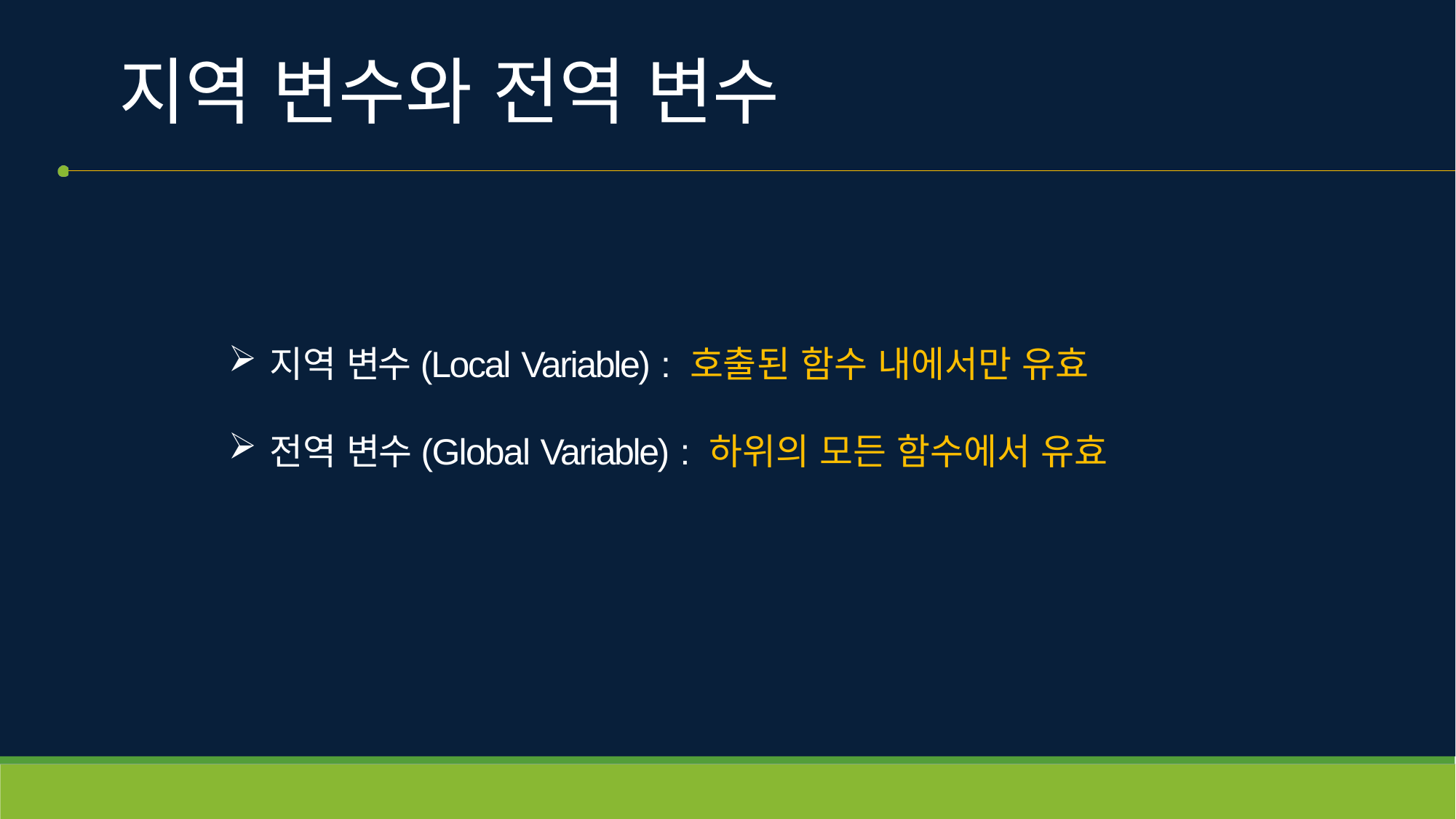

# 지역 변수와 전역 변수

지역 변수(Local Variable) : 호출된 함수 내에서만 유효
전역 변수(Global Variable) : 하위의 모든 함수에서 유효